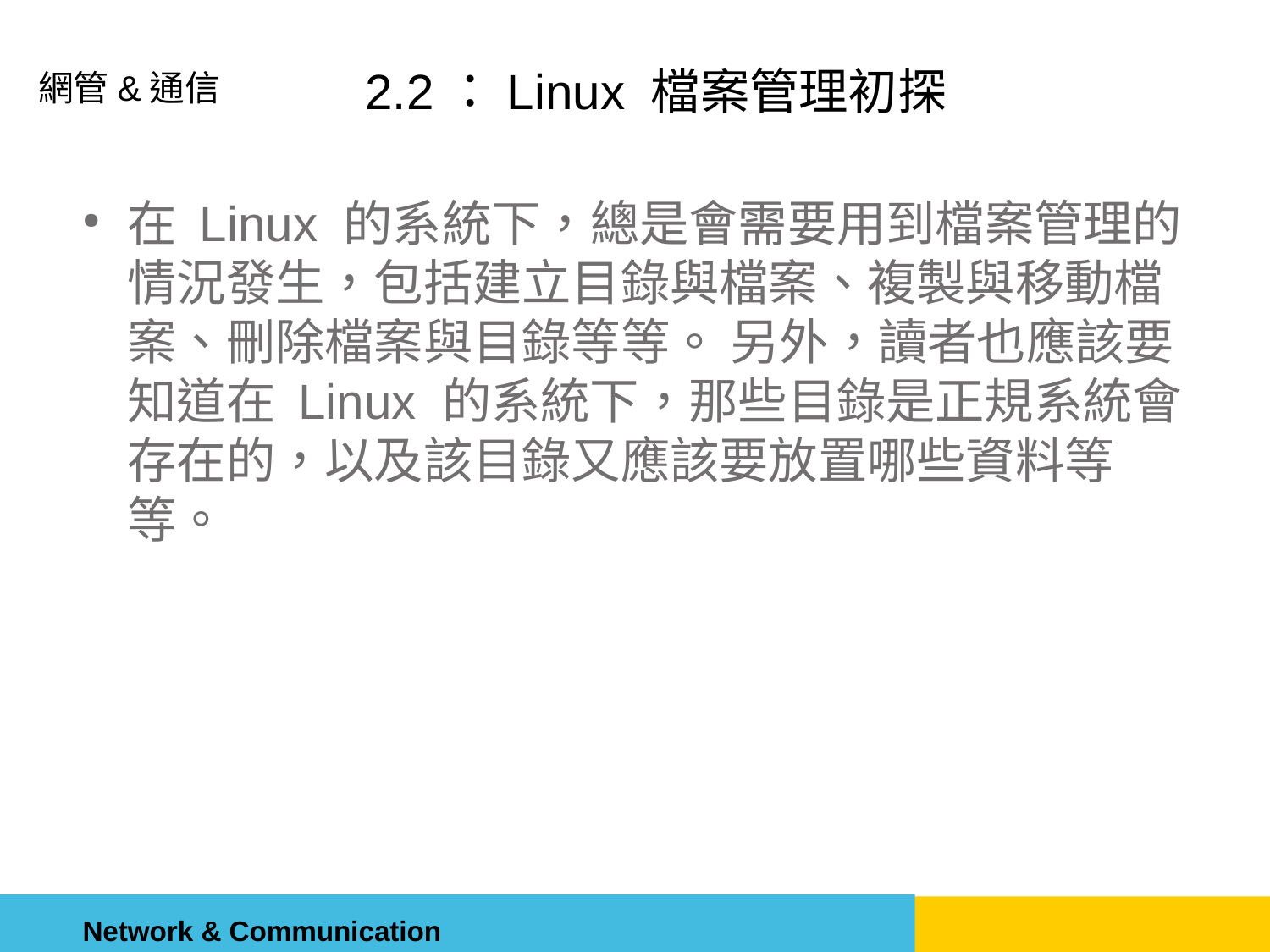

2.2：Linux 檔案管理初探
在 Linux 的系統下，總是會需要用到檔案管理的情況發生，包括建立目錄與檔案、複製與移動檔案、刪除檔案與目錄等等。 另外，讀者也應該要知道在 Linux 的系統下，那些目錄是正規系統會存在的，以及該目錄又應該要放置哪些資料等等。